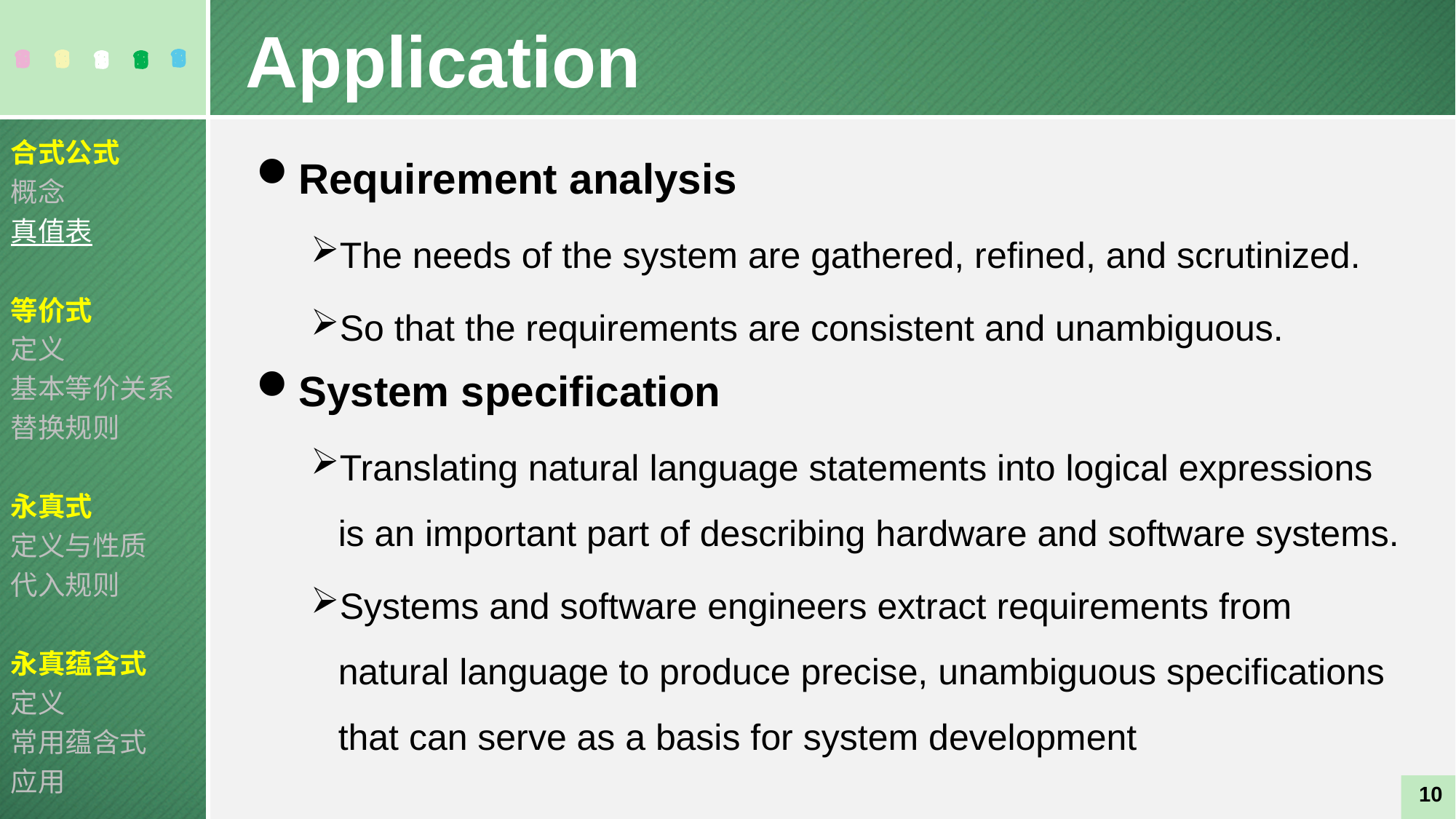

Application

合式公式
概念
真值表

等价式
定义
基本等价关系
替换规则

永真式
定义与性质
代入规则

永真蕴含式
定义
常用蕴含式
应用
Requirement analysis
The needs of the system are gathered, refined, and scrutinized.
So that the requirements are consistent and unambiguous.
System specification
Translating natural language statements into logical expressions is an important part of describing hardware and software systems.
Systems and software engineers extract requirements from natural language to produce precise, unambiguous specifications that can serve as a basis for system development
10